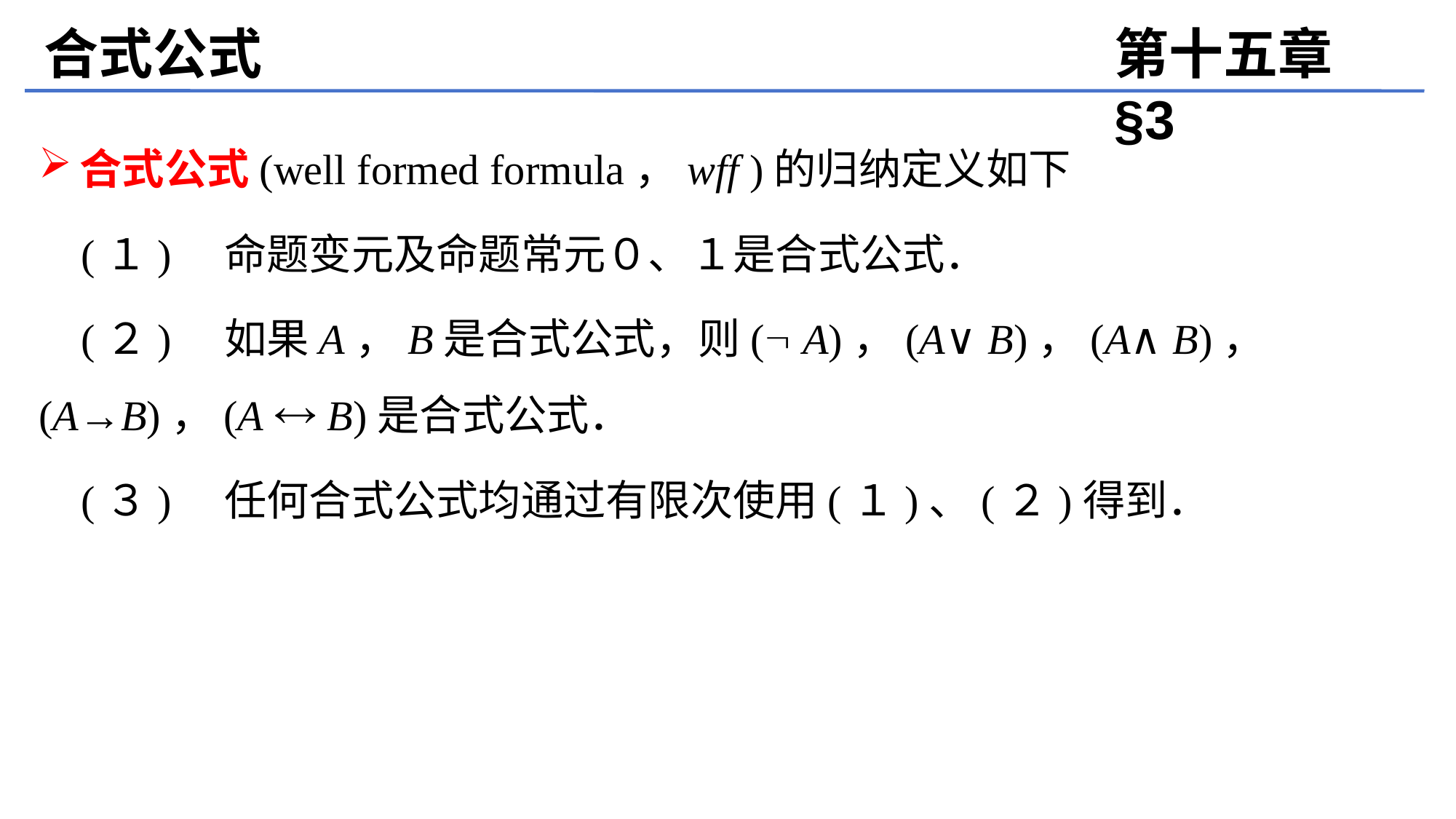

合式公式
第十五章 §3
合式公式(well formed formula，wff )的归纳定义如下
    (１)　命题变元及命题常元０、１是合式公式．
    (２)　如果A，B是合式公式，则(¬ A)，(A∨B)，(A∧B)，(A→B)，(A ↔ B)是合式公式．
    (３)　任何合式公式均通过有限次使用(１)、(２)得到．